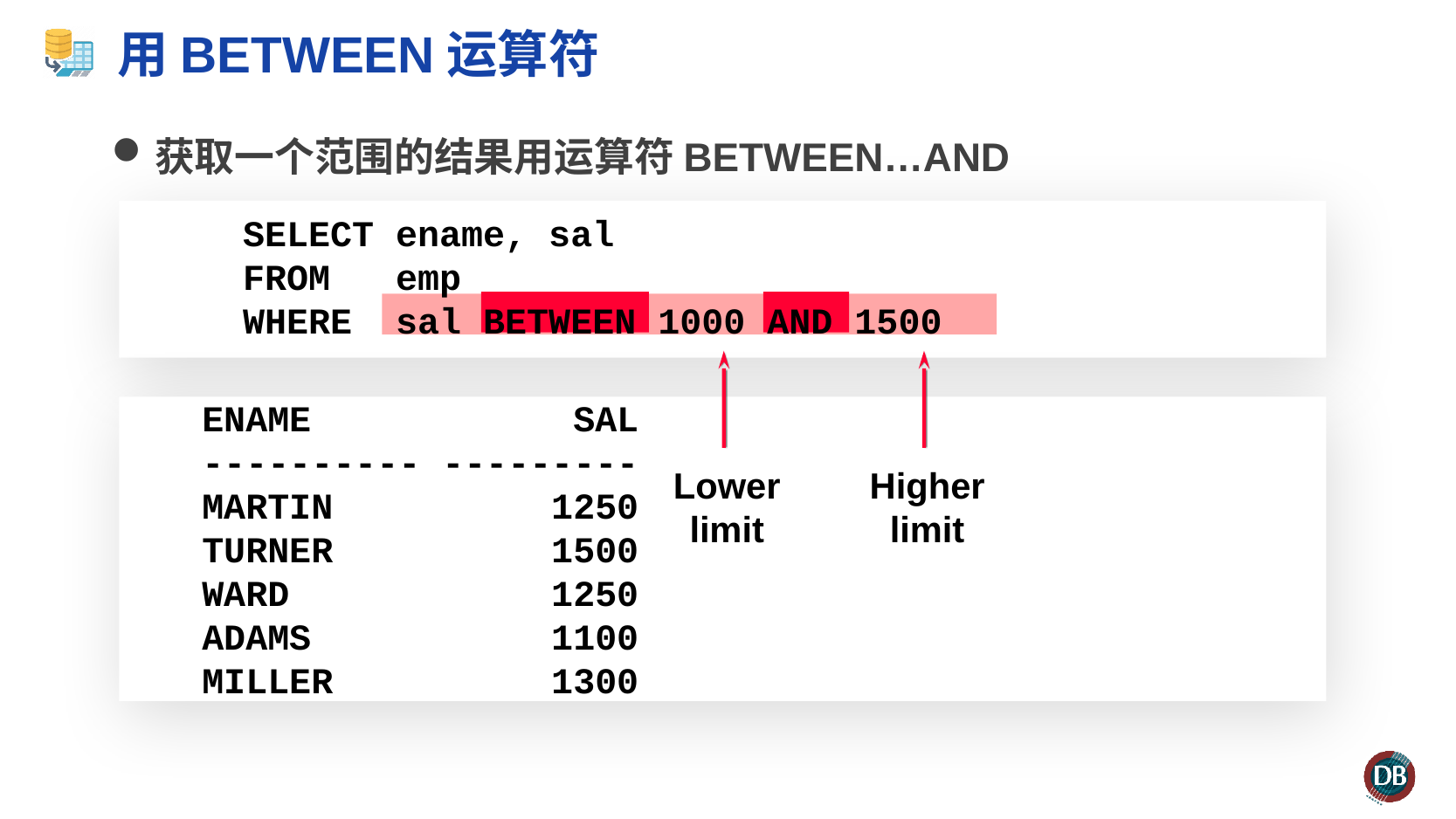

# 用BETWEEN运算符
获取一个范围的结果用运算符BETWEEN…AND

     SELECT	ename, sal
     FROM 	emp
     WHERE	sal BETWEEN 1000 AND 1500

Lower
limit

Higher
limit
ENAME            SAL
---------- ---------
MARTIN          1250
TURNER          1500
WARD            1250
ADAMS           1100
MILLER          1300